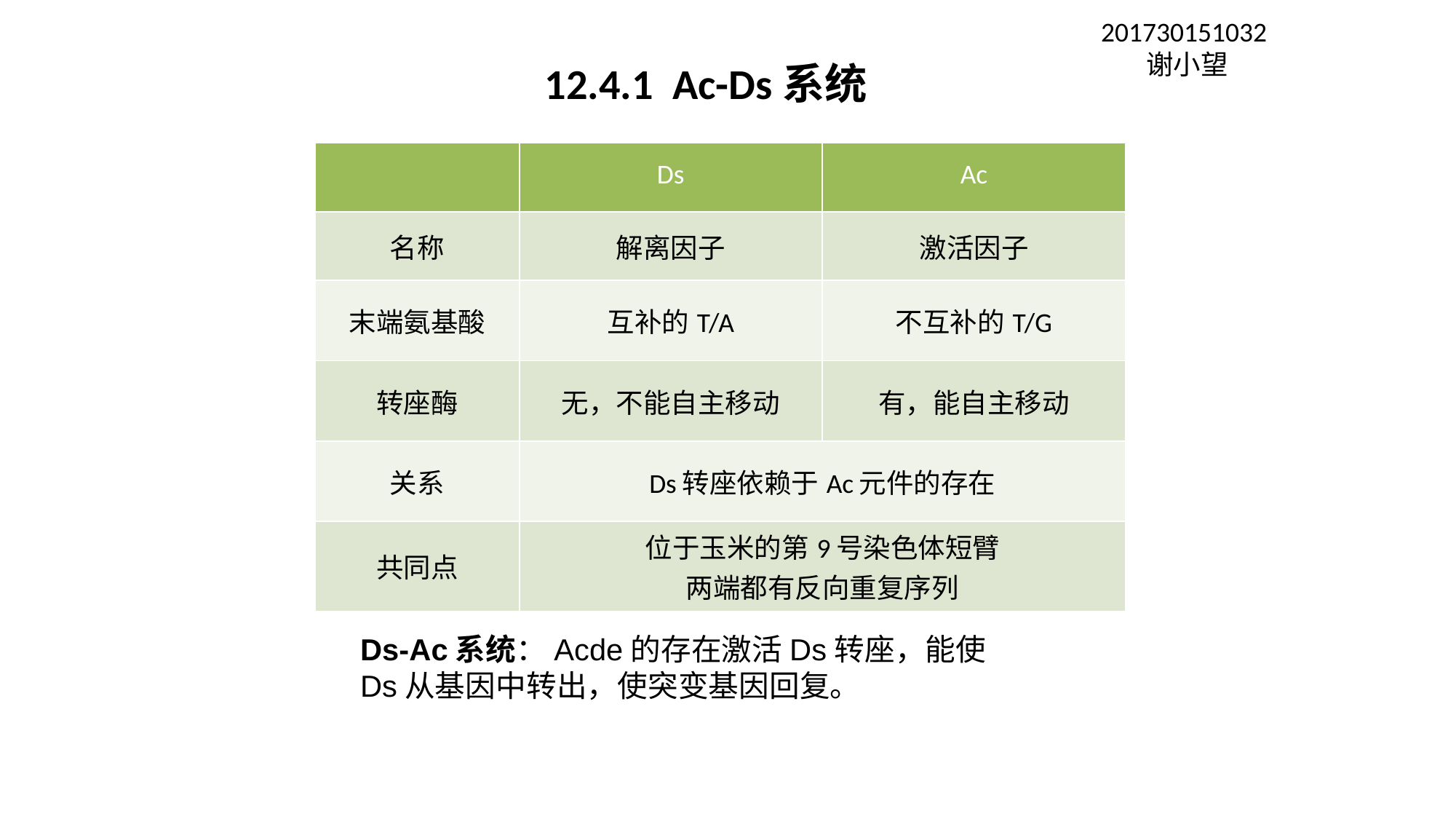

201730151032
谢小望
12.4.1  Ac-Ds系统
|  | Ds | Ac |
| --- | --- | --- |
| 名称 | 解离因子 | 激活因子 |
| 末端氨基酸 | 互补的T/A | 不互补的T/G |
| 转座酶 | 无，不能自主移动 | 有，能自主移动 |
| 关系 | Ds转座依赖于Ac元件的存在 |  |
| 共同点 | 位于玉米的第9号染色体短臂 两端都有反向重复序列 |  |
Ds-Ac系统：Acde的存在激活Ds转座，能使Ds从基因中转出，使突变基因回复。